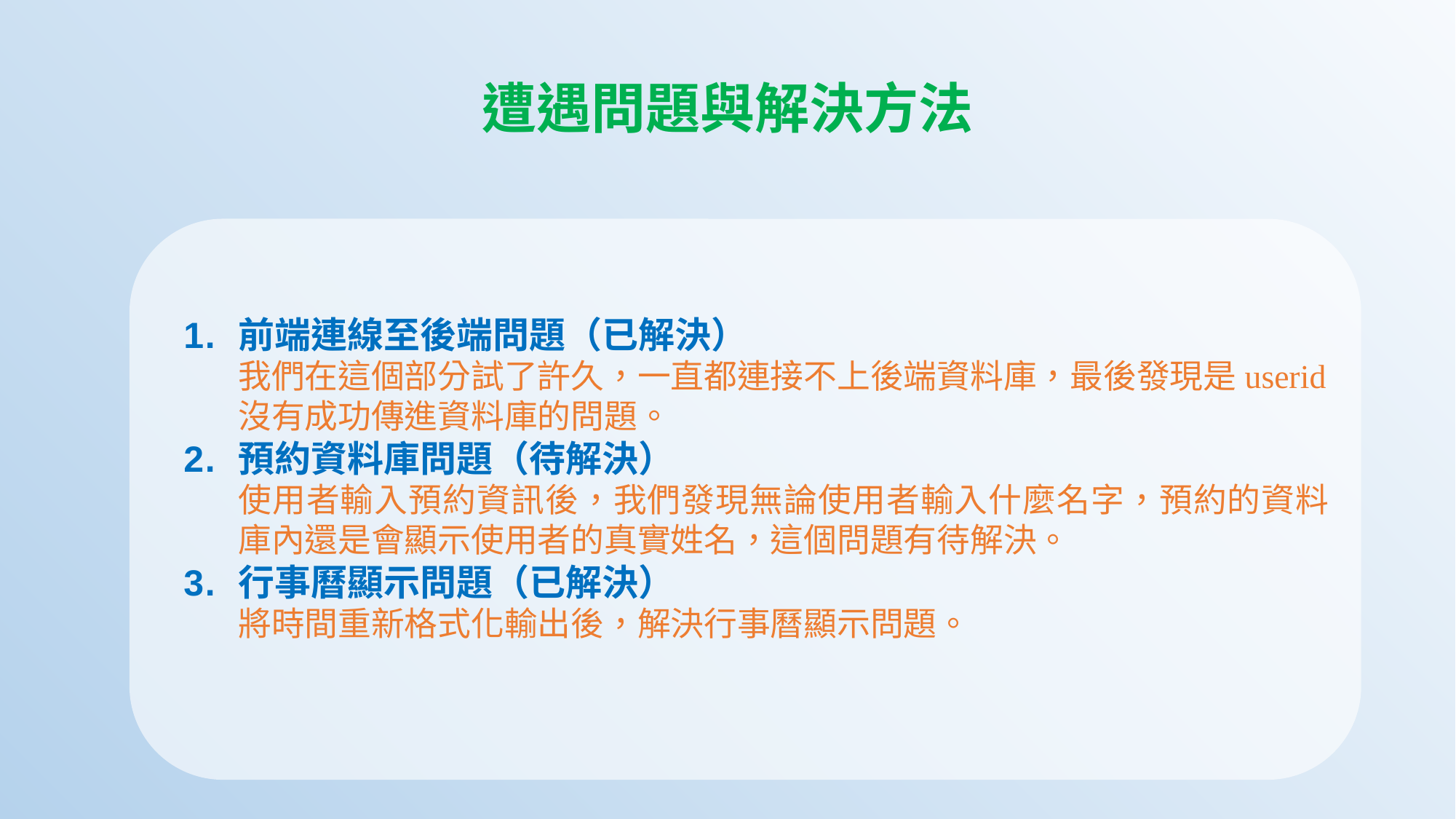

遭遇問題與解決方法

前端連線至後端問題（已解決）
我們在這個部分試了許久，一直都連接不上後端資料庫，最後發現是userid沒有成功傳進資料庫的問題。
預約資料庫問題（待解決）
使用者輸入預約資訊後，我們發現無論使用者輸入什麼名字，預約的資料庫內還是會顯示使用者的真實姓名，這個問題有待解決。
行事曆顯示問題（已解決）
將時間重新格式化輸出後，解決行事曆顯示問題。